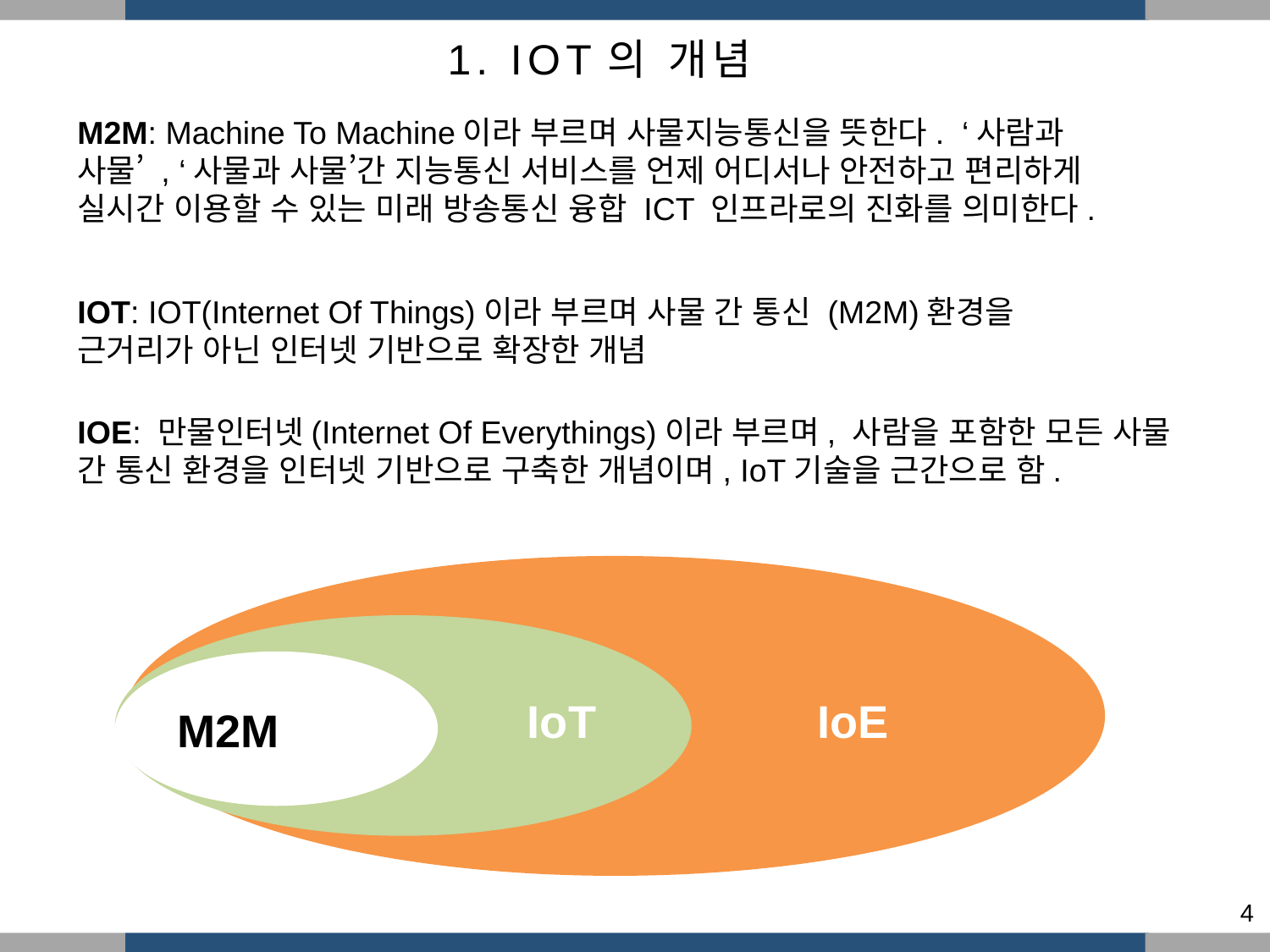

1. IOT의 개념
M2M: Machine To Machine이라 부르며 사물지능통신을 뜻한다.  ‘사람과 사물’ , ‘사물과 사물’간 지능통신 서비스를 언제 어디서나 안전하고 편리하게 실시간 이용할 수 있는 미래 방송통신 융합 ICT 인프라로의 진화를 의미한다.
IOT: IOT(Internet Of Things)이라 부르며 사물 간 통신 (M2M)환경을 근거리가 아닌 인터넷 기반으로 확장한 개념
IOE: 만물인터넷(Internet Of Everythings)이라 부르며, 사람을 포함한 모든 사물 간 통신 환경을 인터넷 기반으로 구축한 개념이며, IoT기술을 근간으로 함.

IoT
IoE
M2M
4